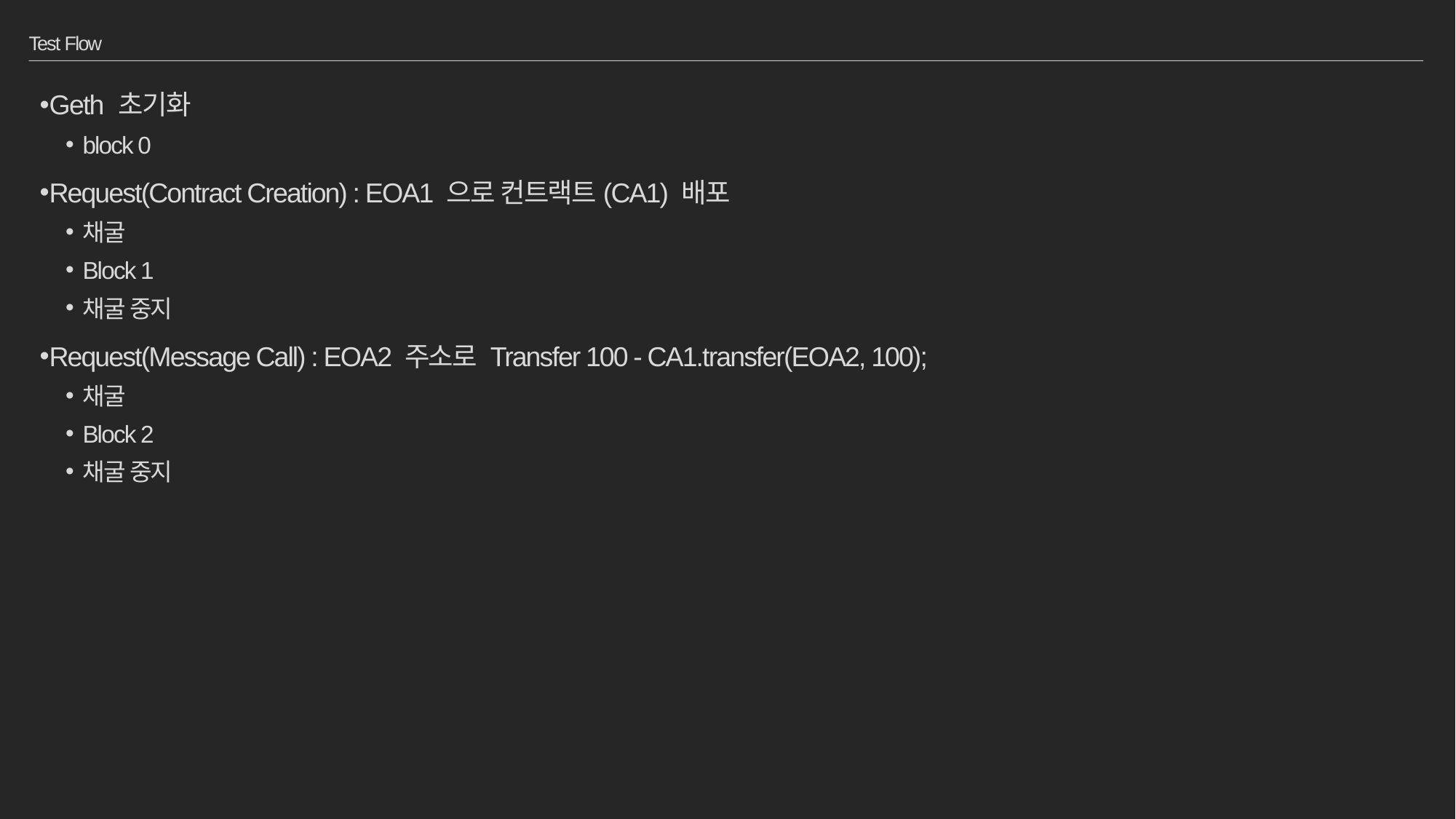

# Test Flow
Geth 초기화
block 0
Request(Contract Creation) : EOA1 으로 컨트랙트(CA1) 배포
채굴
Block 1
채굴 중지
Request(Message Call) : EOA2 주소로 Transfer 100 - CA1.transfer(EOA2, 100);
채굴
Block 2
채굴 중지